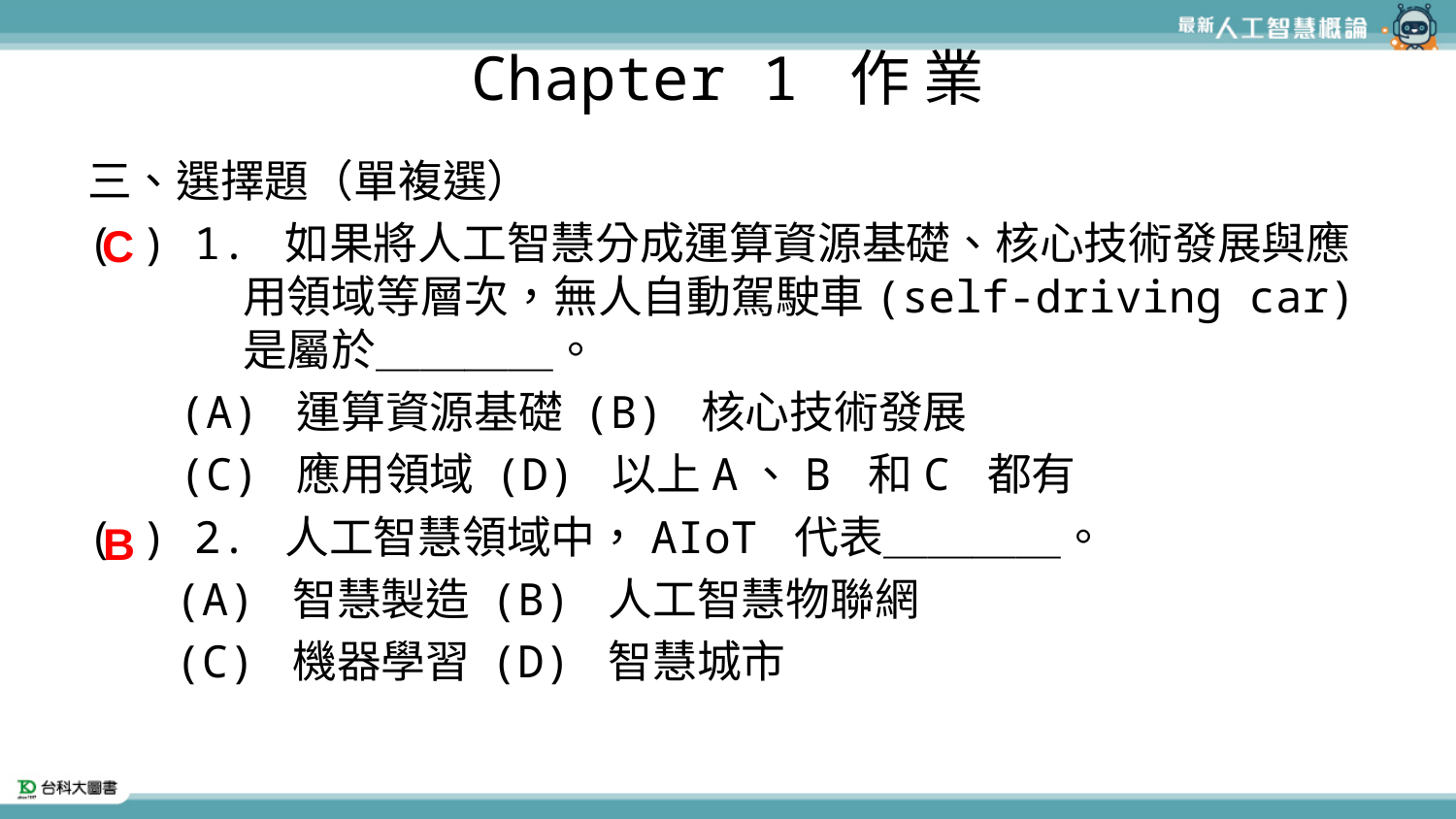

# Chapter 1 作 業
三、選擇題（單複選）
( ) 1. 如果將人工智慧分成運算資源基礎、核心技術發展與應用領域等層次，無人自動駕駛車(self-driving car) 是屬於＿＿＿＿。
(A) 運算資源基礎 (B) 核心技術發展
(C) 應用領域 (D) 以上A、B 和C 都有
( ) 2. 人工智慧領域中，AIoT 代表＿＿＿＿。
(A) 智慧製造 (B) 人工智慧物聯網
(C) 機器學習 (D) 智慧城市
C
B